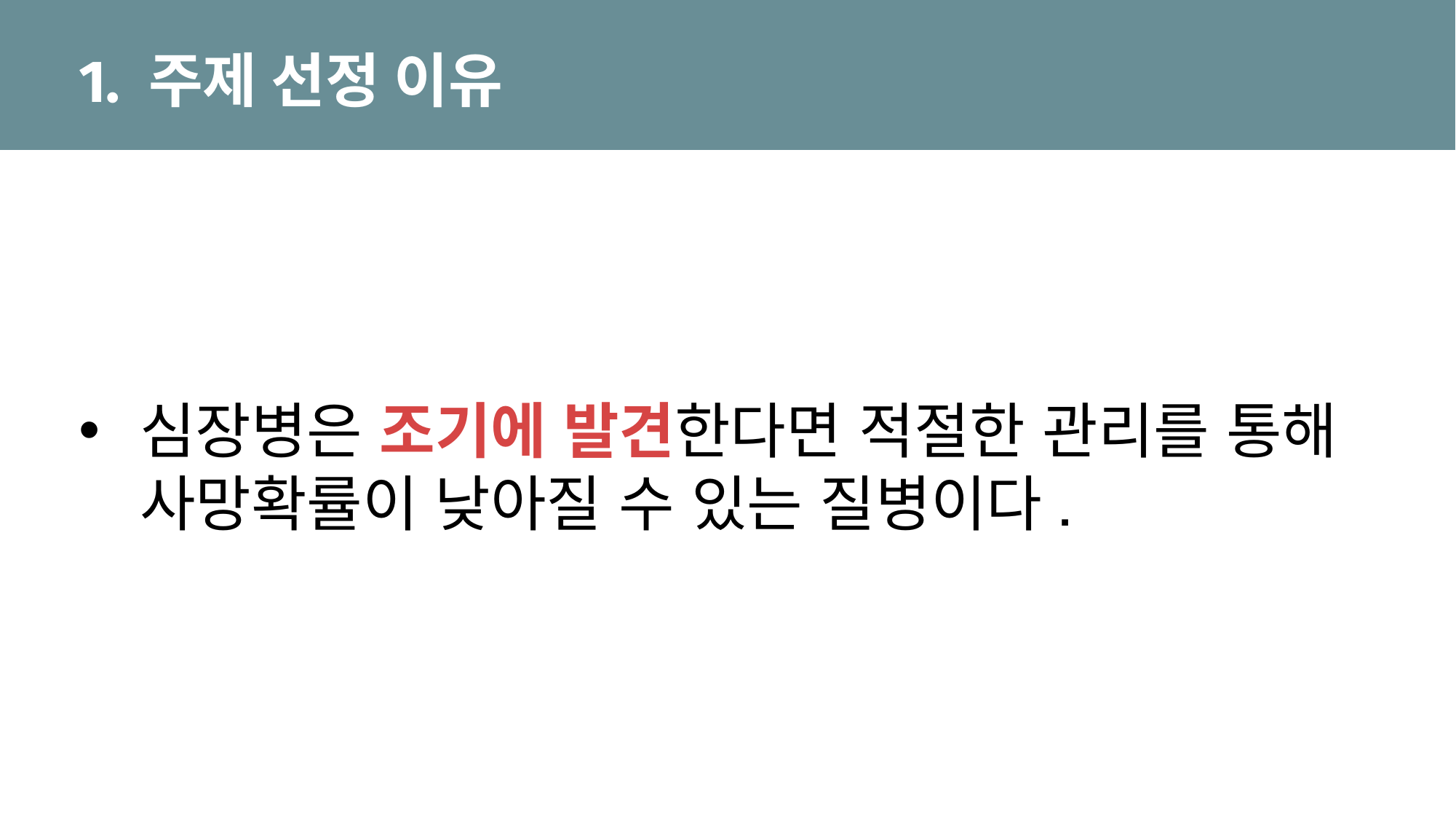

# 1. 주제 선정 이유
심장병은 조기에 발견한다면 적절한 관리를 통해 사망확률이 낮아질 수 있는 질병이다.